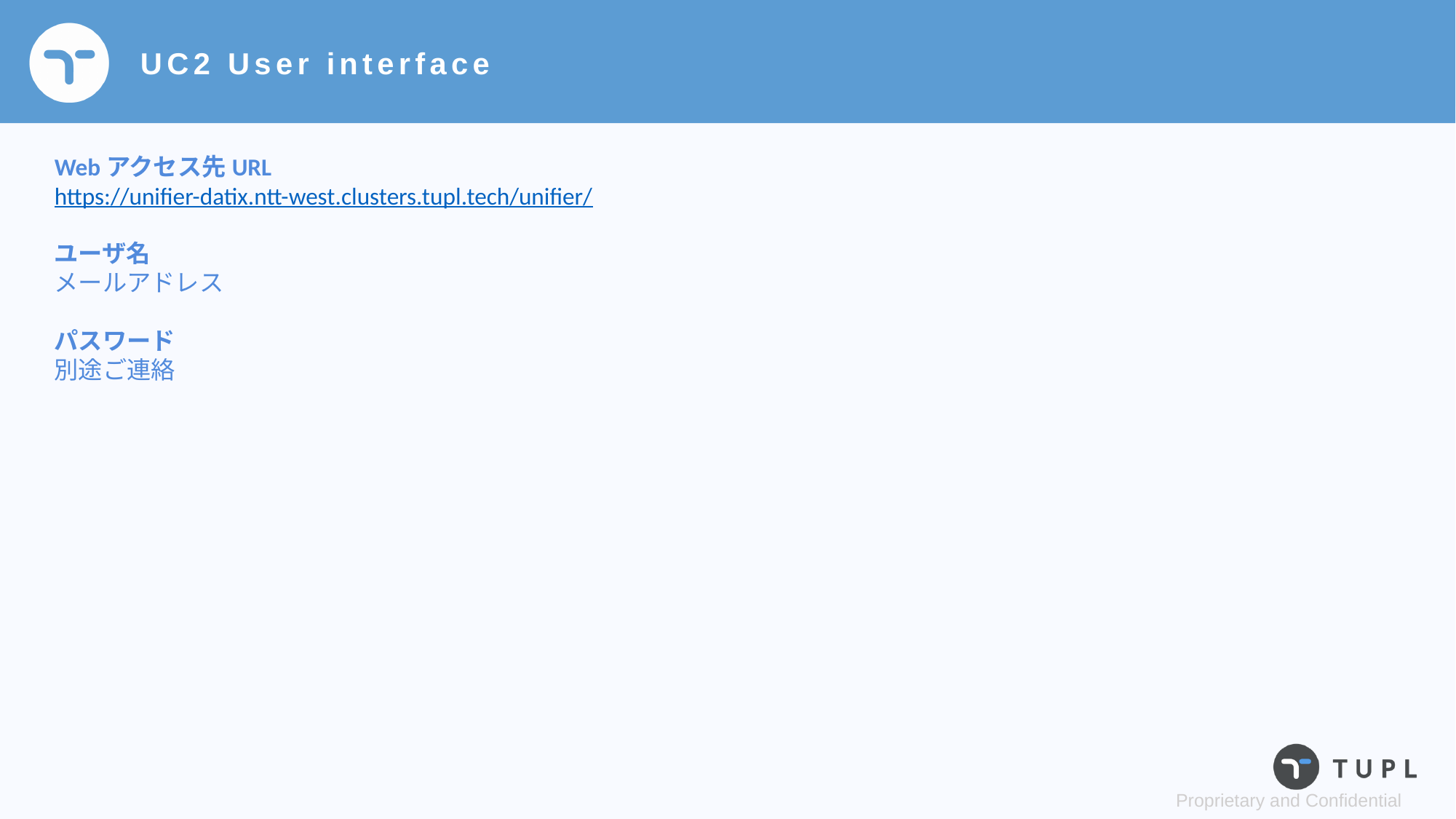

# UC2 User interface
Webアクセス先URL
https://unifier-datix.ntt-west.clusters.tupl.tech/unifier/

ユーザ名
メールアドレス

パスワード
別途ご連絡